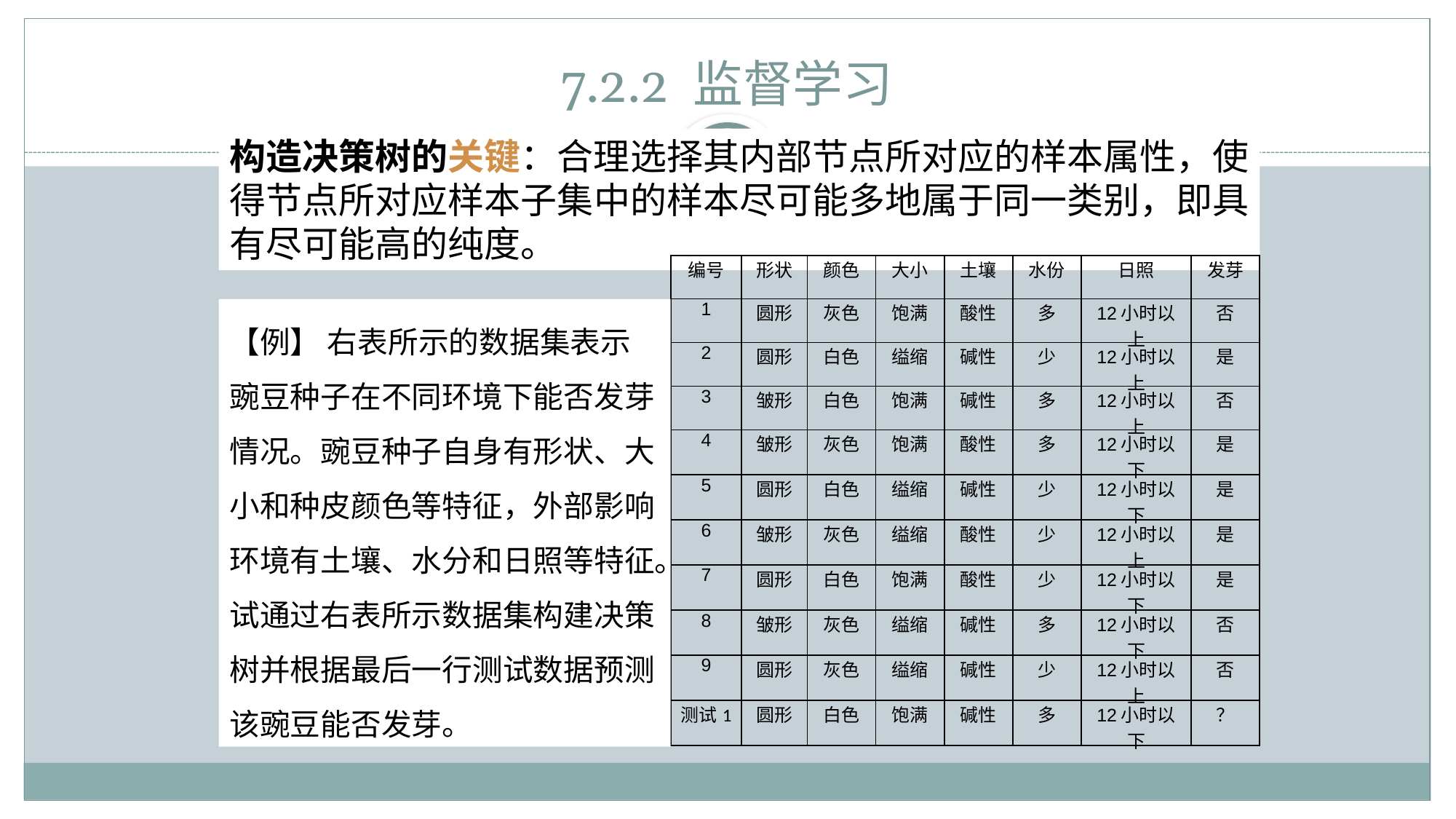

# 7.2.2 监督学习
构造决策树的关键：合理选择其内部节点所对应的样本属性，使得节点所对应样本子集中的样本尽可能多地属于同一类别，即具有尽可能高的纯度。
| 编号 | 形状 | 颜色 | 大小 | 土壤 | 水份 | 日照 | 发芽 |
| --- | --- | --- | --- | --- | --- | --- | --- |
| 1 | 圆形 | 灰色 | 饱满 | 酸性 | 多 | 12小时以上 | 否 |
| 2 | 圆形 | 白色 | 缢缩 | 碱性 | 少 | 12小时以上 | 是 |
| 3 | 皱形 | 白色 | 饱满 | 碱性 | 多 | 12小时以上 | 否 |
| 4 | 皱形 | 灰色 | 饱满 | 酸性 | 多 | 12小时以下 | 是 |
| 5 | 圆形 | 白色 | 缢缩 | 碱性 | 少 | 12小时以下 | 是 |
| 6 | 皱形 | 灰色 | 缢缩 | 酸性 | 少 | 12小时以上 | 是 |
| 7 | 圆形 | 白色 | 饱满 | 酸性 | 少 | 12小时以下 | 是 |
| 8 | 皱形 | 灰色 | 缢缩 | 碱性 | 多 | 12小时以下 | 否 |
| 9 | 圆形 | 灰色 | 缢缩 | 碱性 | 少 | 12小时以上 | 否 |
| 测试1 | 圆形 | 白色 | 饱满 | 碱性 | 多 | 12小时以下 | ？ |
【例】 右表所示的数据集表示豌豆种子在不同环境下能否发芽情况。豌豆种子自身有形状、大小和种皮颜色等特征，外部影响环境有土壤、水分和日照等特征。试通过右表所示数据集构建决策树并根据最后一行测试数据预测该豌豆能否发芽。
595